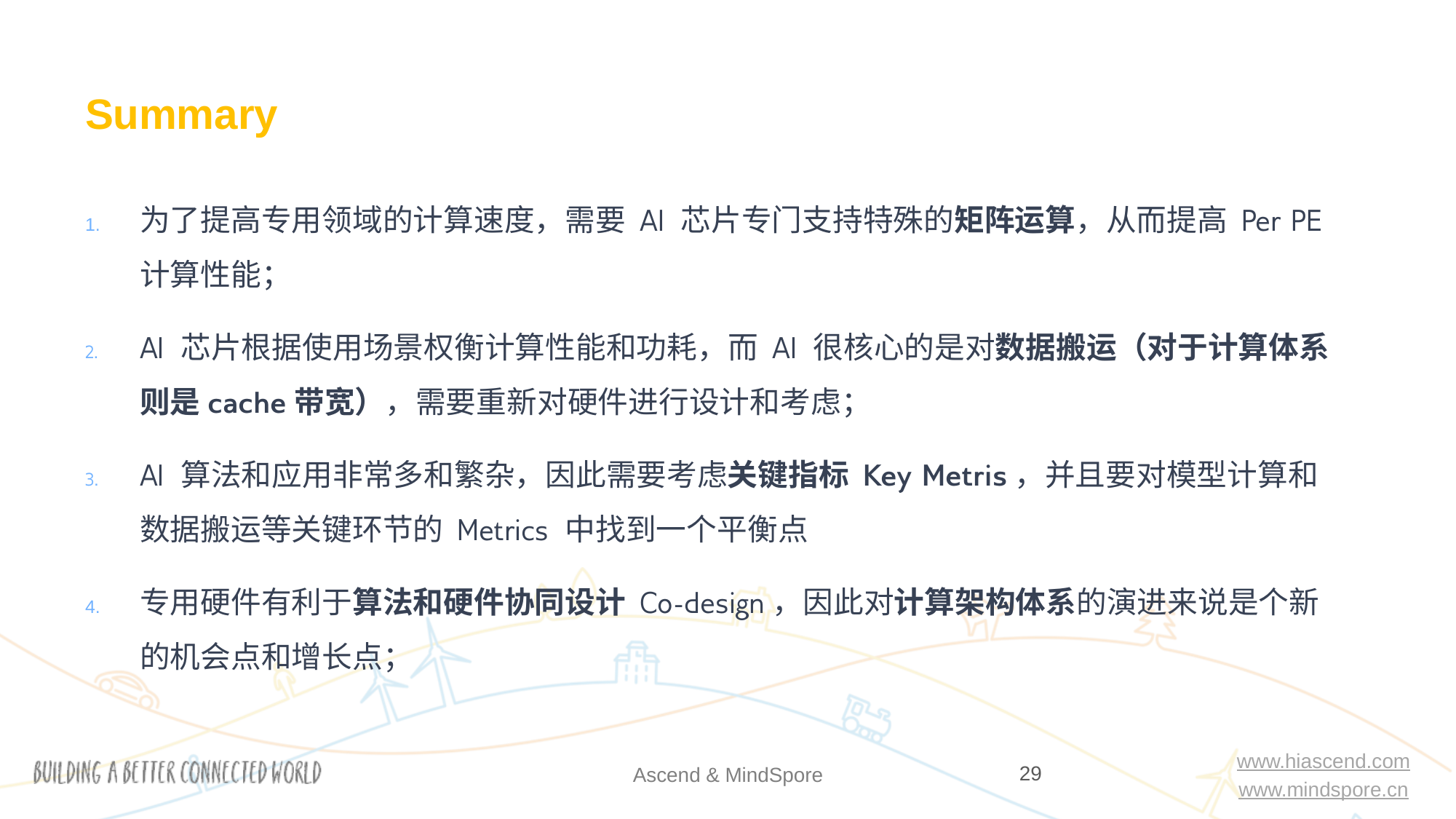

# Summary
为了提高专用领域的计算速度，需要 AI 芯片专门支持特殊的矩阵运算，从而提高 Per PE 计算性能；
AI 芯片根据使用场景权衡计算性能和功耗，而 AI 很核心的是对数据搬运（对于计算体系则是cache带宽），需要重新对硬件进行设计和考虑；
AI 算法和应用非常多和繁杂，因此需要考虑关键指标 Key Metris，并且要对模型计算和数据搬运等关键环节的 Metrics 中找到一个平衡点
专用硬件有利于算法和硬件协同设计 Co-design，因此对计算架构体系的演进来说是个新的机会点和增长点；